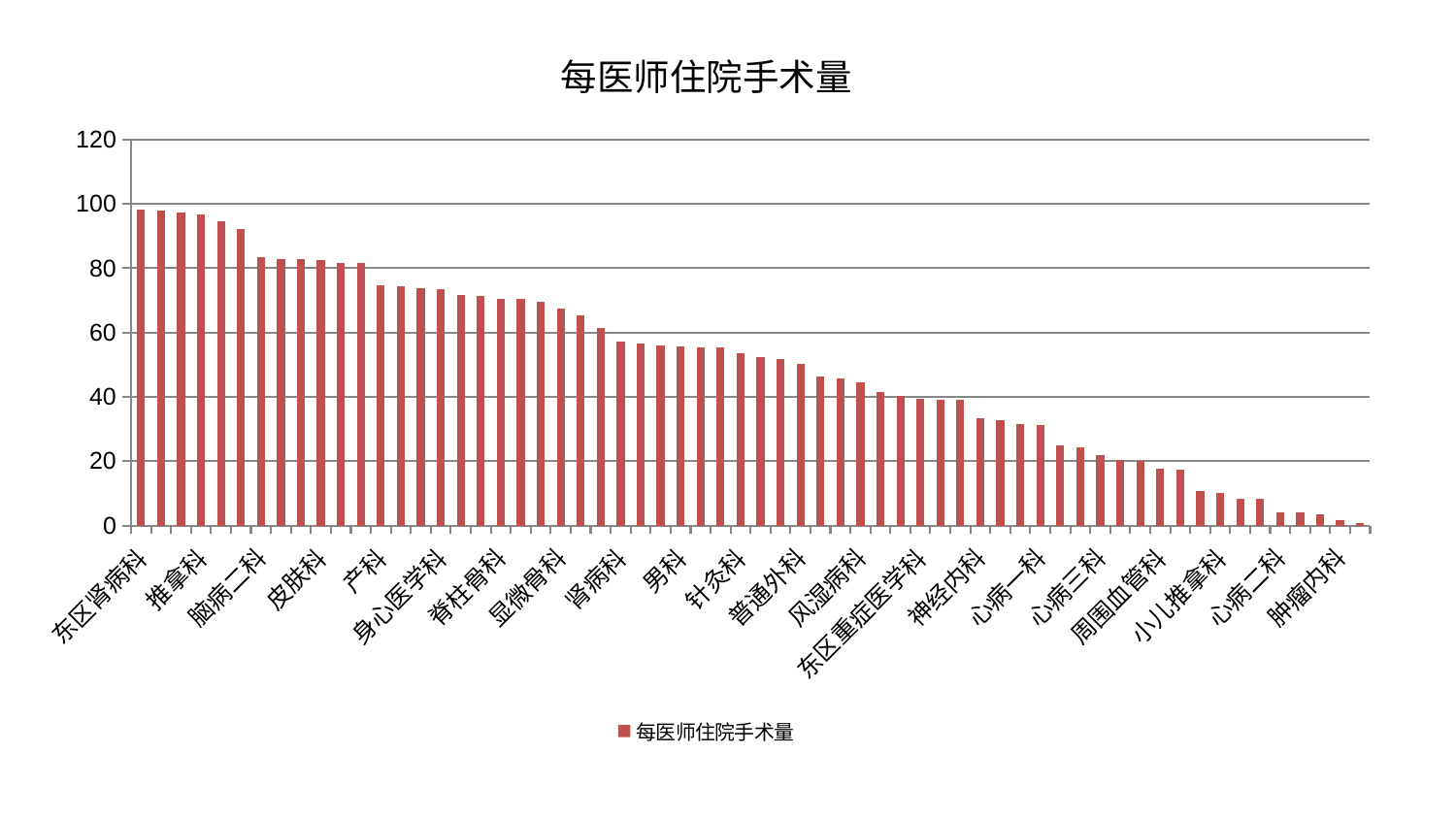

### Chart: 每医师住院手术量

| Category | 每医师住院手术量 |
|---|---|
| 东区肾病科 | 98.33713247805827 |
| 妇科 | 97.89917229476046 |
| 泌尿外科 | 97.41555869561496 |
| 推拿科 | 96.81308932108774 |
| 乳腺甲状腺外科 | 94.66462019110816 |
| 肝胆外科 | 92.26344602754557 |
| 脑病二科 | 83.4196255184982 |
| 中医经典科 | 82.92735766228911 |
| 妇二科 | 82.88448828303822 |
| 皮肤科 | 82.45618609695195 |
| 妇科妇二科合并 | 81.5822333442642 |
| 肾脏内科 | 81.56466206360639 |
| 产科 | 74.69076116642779 |
| 微创骨科 | 74.43141926499894 |
| 脑病一科 | 73.94159111179728 |
| 身心医学科 | 73.50561651014917 |
| 呼吸内科 | 71.5554742720726 |
| 小儿骨科 | 71.43693135906555 |
| 脊柱骨科 | 70.61072611478048 |
| 肛肠科 | 70.38002091339561 |
| 治未病中心 | 69.439997195457 |
| 显微骨科 | 67.36610935840845 |
| 运动损伤骨科 | 65.27293902762688 |
| 医院 | 61.340796310015875 |
| 肾病科 | 57.13532232128278 |
| 重症医学科 | 56.558598996563035 |
| 消化内科 | 56.15028397466693 |
| 男科 | 55.757829003726414 |
| 关节骨科 | 55.46200453997556 |
| 耳鼻喉科 | 55.246055623513236 |
| 针灸科 | 53.5629204633431 |
| 中医外治中心 | 52.30056798216898 |
| 神经外科 | 51.6699224218027 |
| 普通外科 | 50.278572731718604 |
| 胸外科 | 46.47424502604489 |
| 老年医学科 | 45.710144846545035 |
| 风湿病科 | 44.64126873676637 |
| 脑病三科 | 41.4686597049434 |
| 综合内科 | 40.13450599970021 |
| 东区重症医学科 | 39.308713913187866 |
| 骨科 | 39.18488425566515 |
| 儿科 | 38.97401344972871 |
| 神经内科 | 33.233107719839296 |
| 美容皮肤科 | 32.76686018554387 |
| 脾胃病科 | 31.670562869829077 |
| 心病一科 | 31.087685419606693 |
| 西区重症医学科 | 24.812123630813044 |
| 心血管内科 | 24.3968610123938 |
| 心病三科 | 21.74592462204683 |
| 脾胃科消化科合并 | 20.38345551106144 |
| 内分泌科 | 20.18431384492314 |
| 周围血管科 | 17.7391040443069 |
| 肝病科 | 17.411198624657274 |
| 眼科 | 10.671949470959397 |
| 小儿推拿科 | 9.974124255860195 |
| 心病四科 | 8.38469419917085 |
| 康复科 | 8.19668823919324 |
| 心病二科 | 4.181760809580171 |
| 创伤骨科 | 4.155159611526726 |
| 血液科 | 3.544162762862757 |
| 肿瘤内科 | 1.6524443577754067 |
| 口腔科 | 0.8322171323390526 |
56